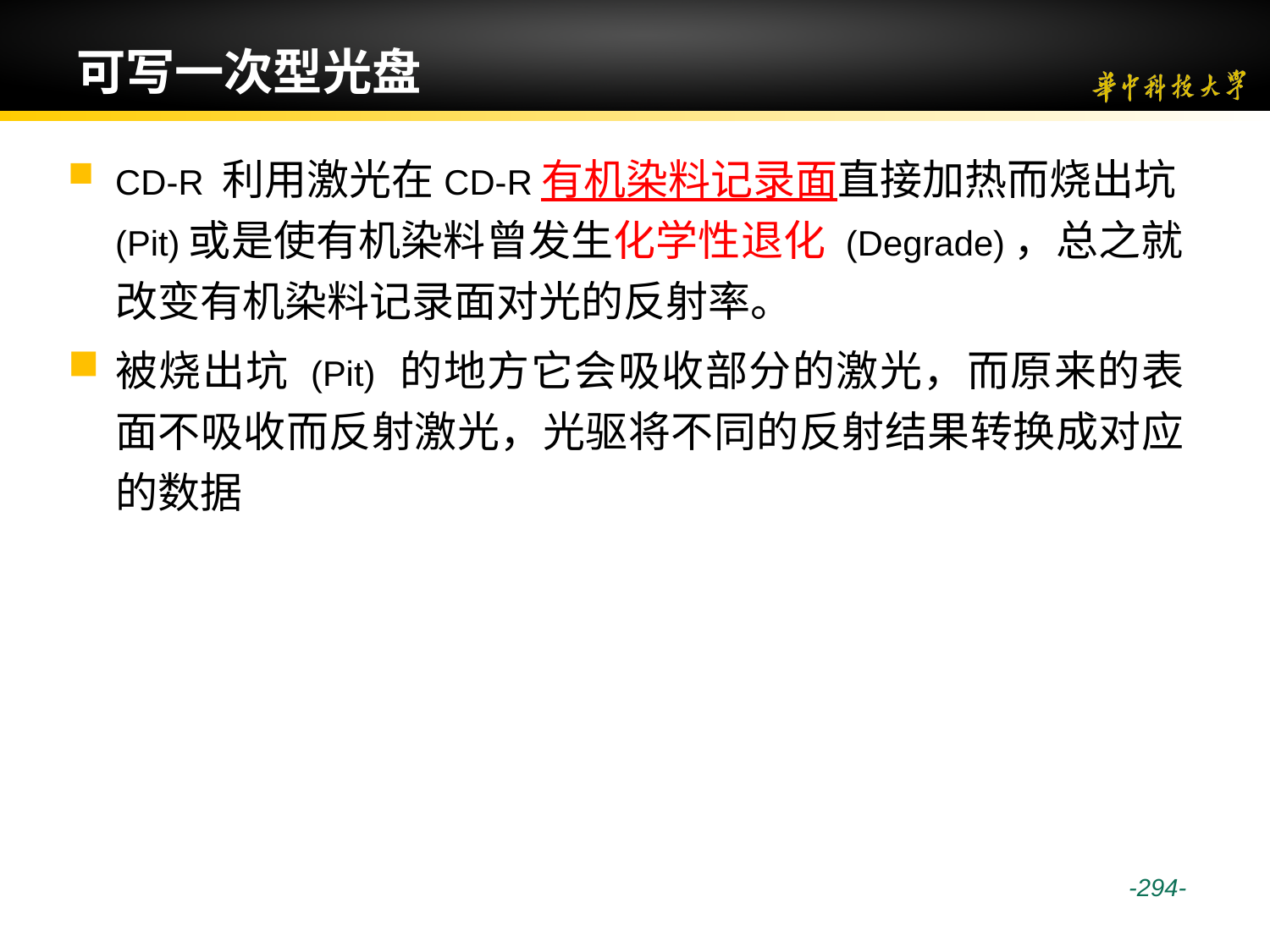

# 可写一次型光盘
CD-R 利用激光在CD-R有机染料记录面直接加热而烧出坑(Pit)或是使有机染料曾发生化学性退化 (Degrade)，总之就改变有机染料记录面对光的反射率。
被烧出坑 (Pit) 的地方它会吸收部分的激光，而原来的表面不吸收而反射激光，光驱将不同的反射结果转换成对应的数据

 -294-